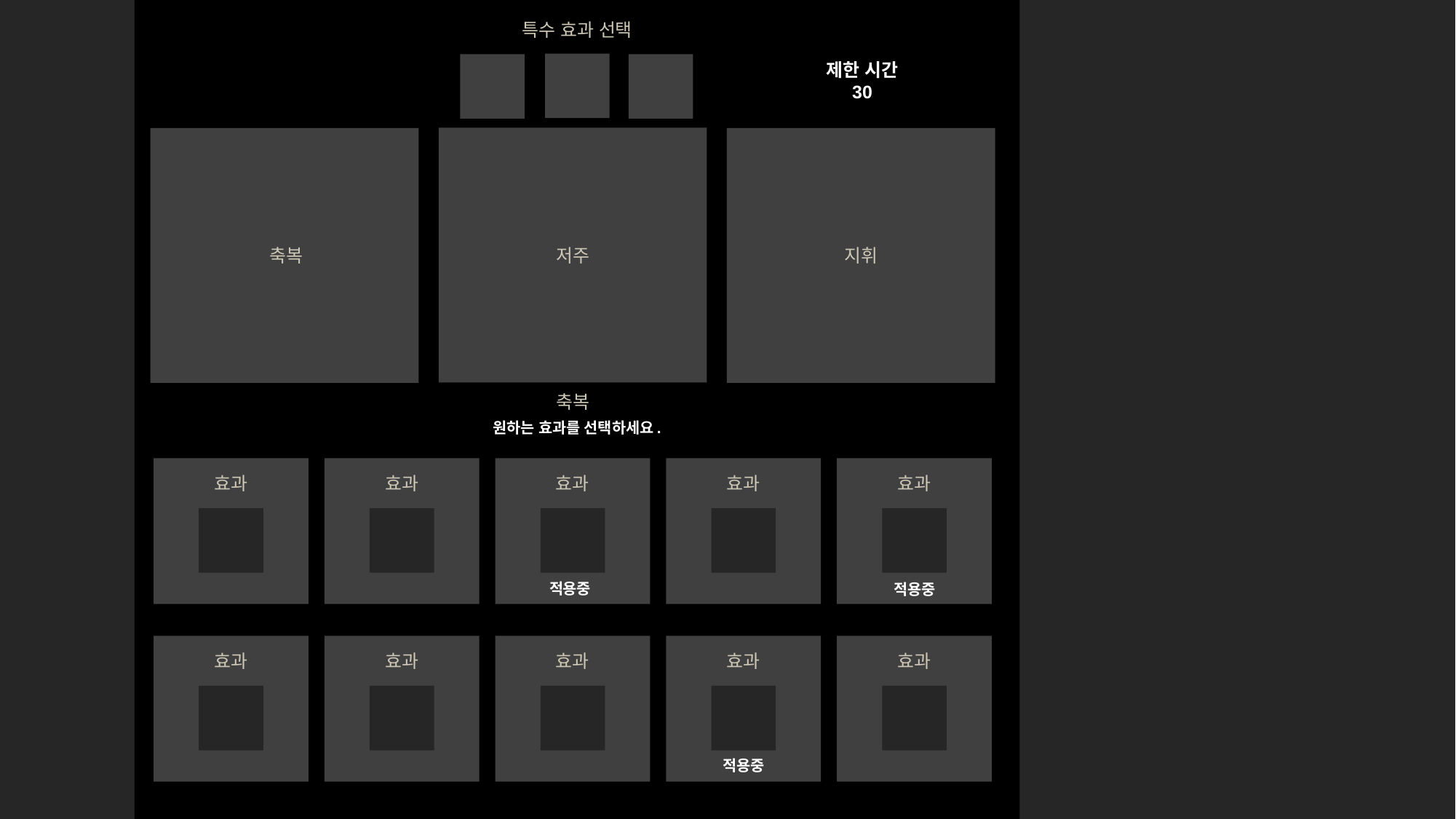

특수 효과 선택
제한 시간
30

축복
저주
지휘
축복
원하는 효과를 선택하세요.

효과
효과
효과
효과
효과

적용중
적용중

효과
효과
효과
효과
효과

적용중